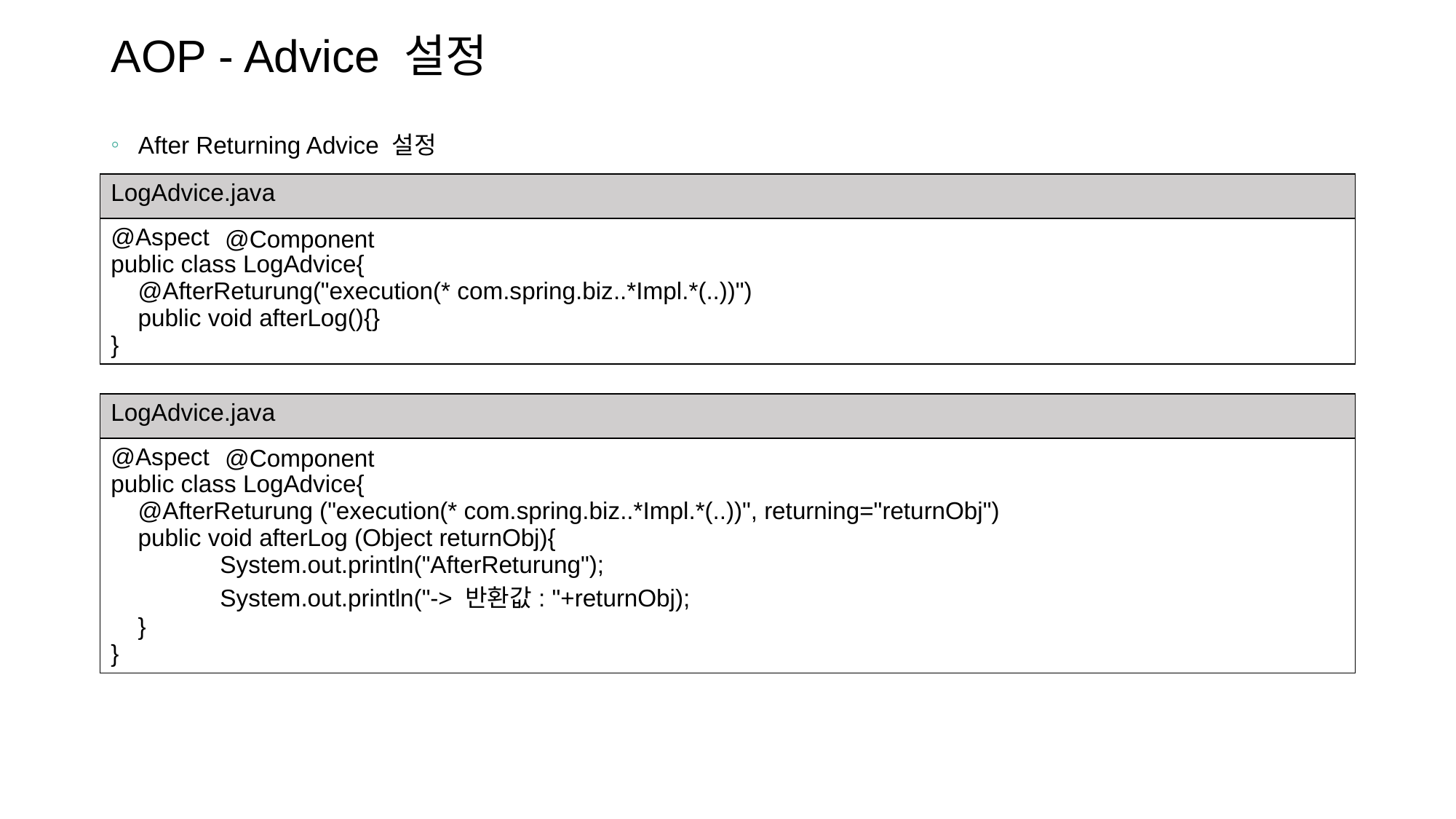

# AOP - Advice 설정
After Returning Advice 설정
| LogAdvice.java |
| --- |
| @Aspect public class LogAdvice{ @AfterReturung("execution(\* com.spring.biz..\*Impl.\*(..))") public void afterLog(){} } |
@Component
| LogAdvice.java |
| --- |
| @Aspect public class LogAdvice{ @AfterReturung ("execution(\* com.spring.biz..\*Impl.\*(..))", returning="returnObj") public void afterLog (Object returnObj){ System.out.println("AfterReturung"); System.out.println("-> 반환값: "+returnObj); } } |
@Component